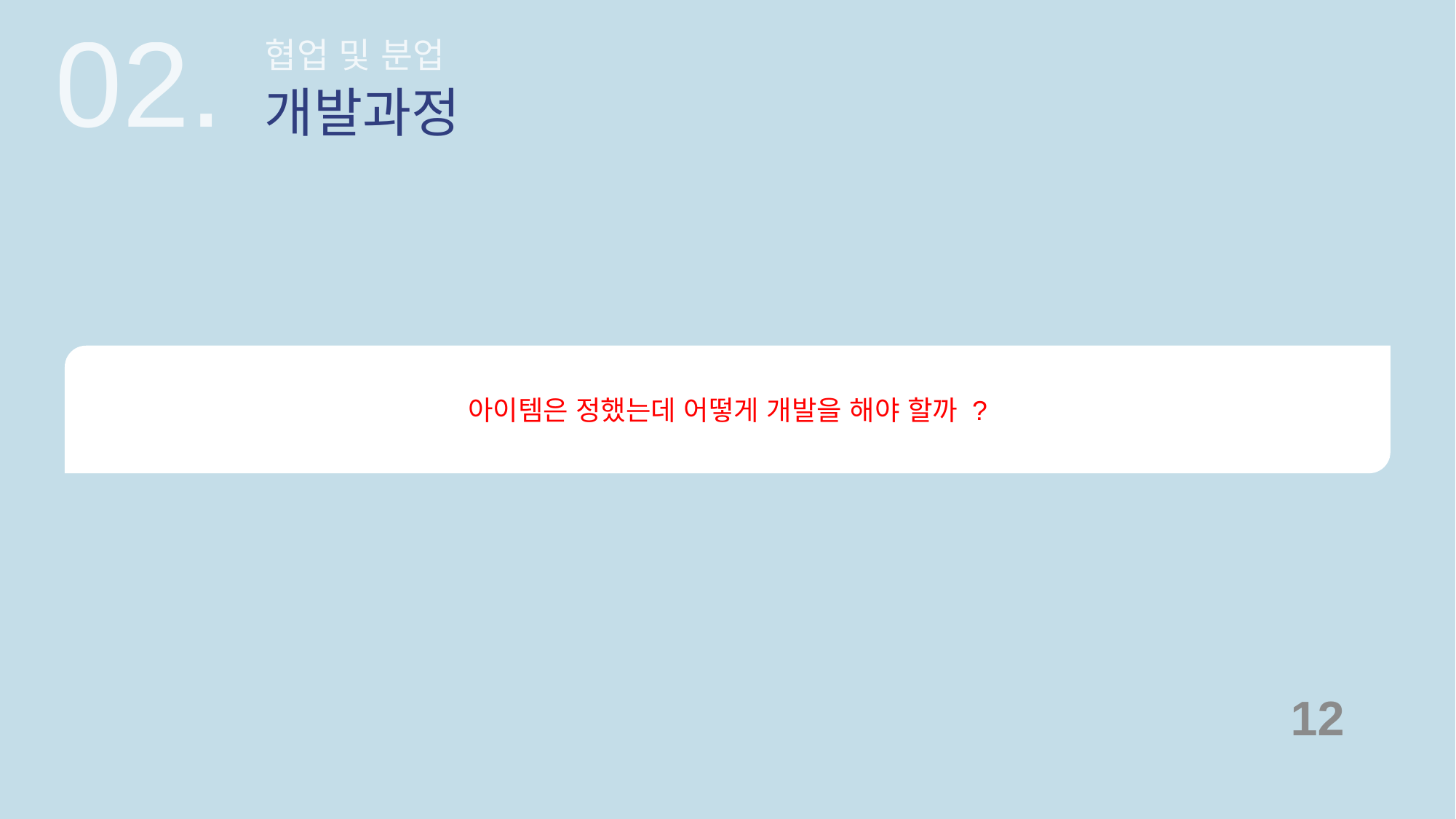

02.
협업 및 분업
개발과정
아이템은 정했는데 어떻게 개발을 해야 할까 ?
12